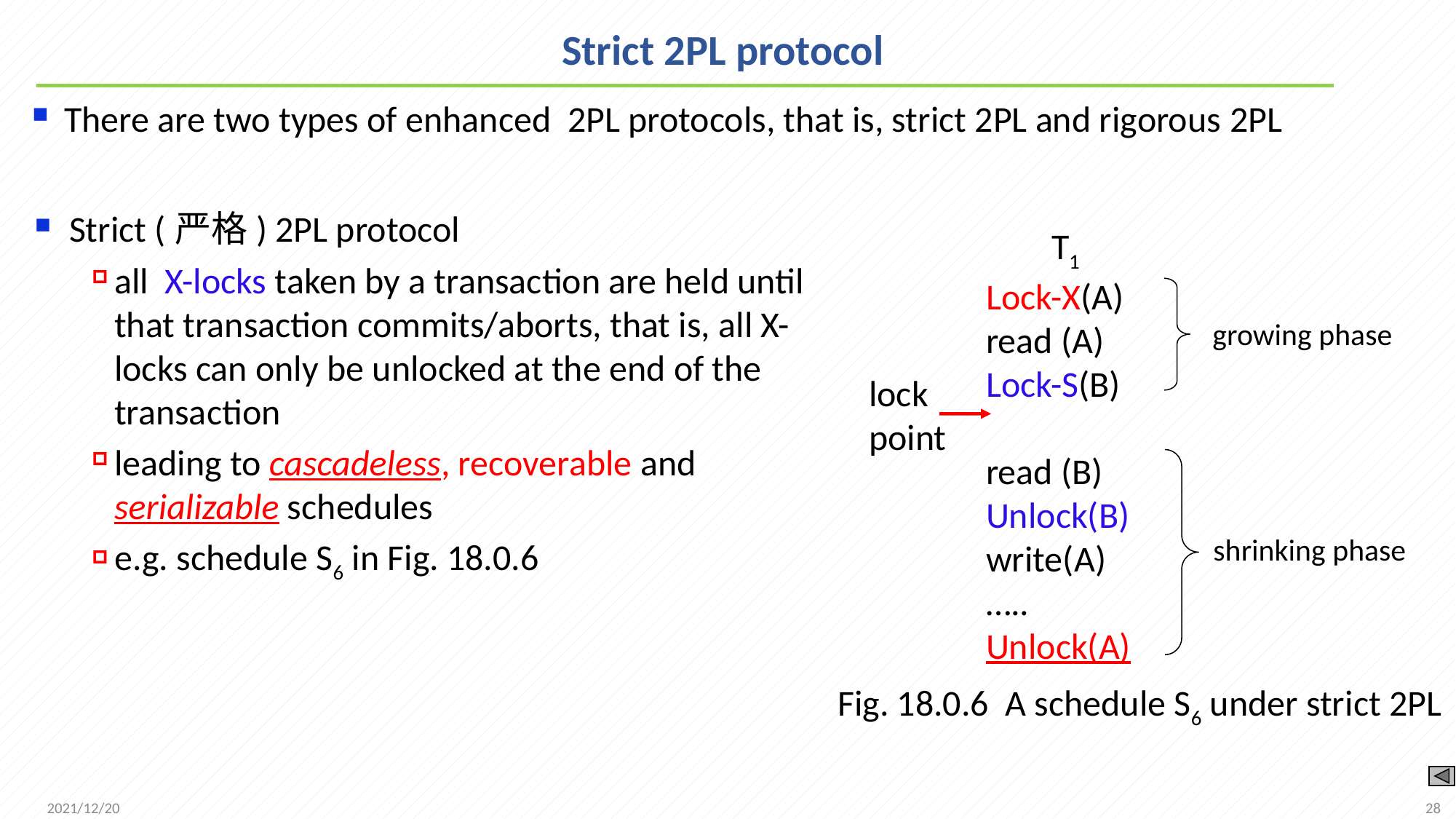

# Strict 2PL protocol
There are two types of enhanced  2PL protocols, that is, strict 2PL and rigorous 2PL

Strict (严格) 2PL protocol
all  X-locks taken by a transaction are held until that transaction commits/aborts, that is, all X-locks can only be unlocked at the end of the transaction
leading to cascadeless, recoverable and serializable schedules
e.g. schedule S6 in Fig. 18.0.6

        T1
Lock-X(A)
read (A)
Lock-S(B)

read (B)
Unlock(B)
write(A)
…..
Unlock(A)

growing phase
lock
point

shrinking phase
Fig. 18.0.6  A schedule S6 under strict 2PL

28
2021/12/20